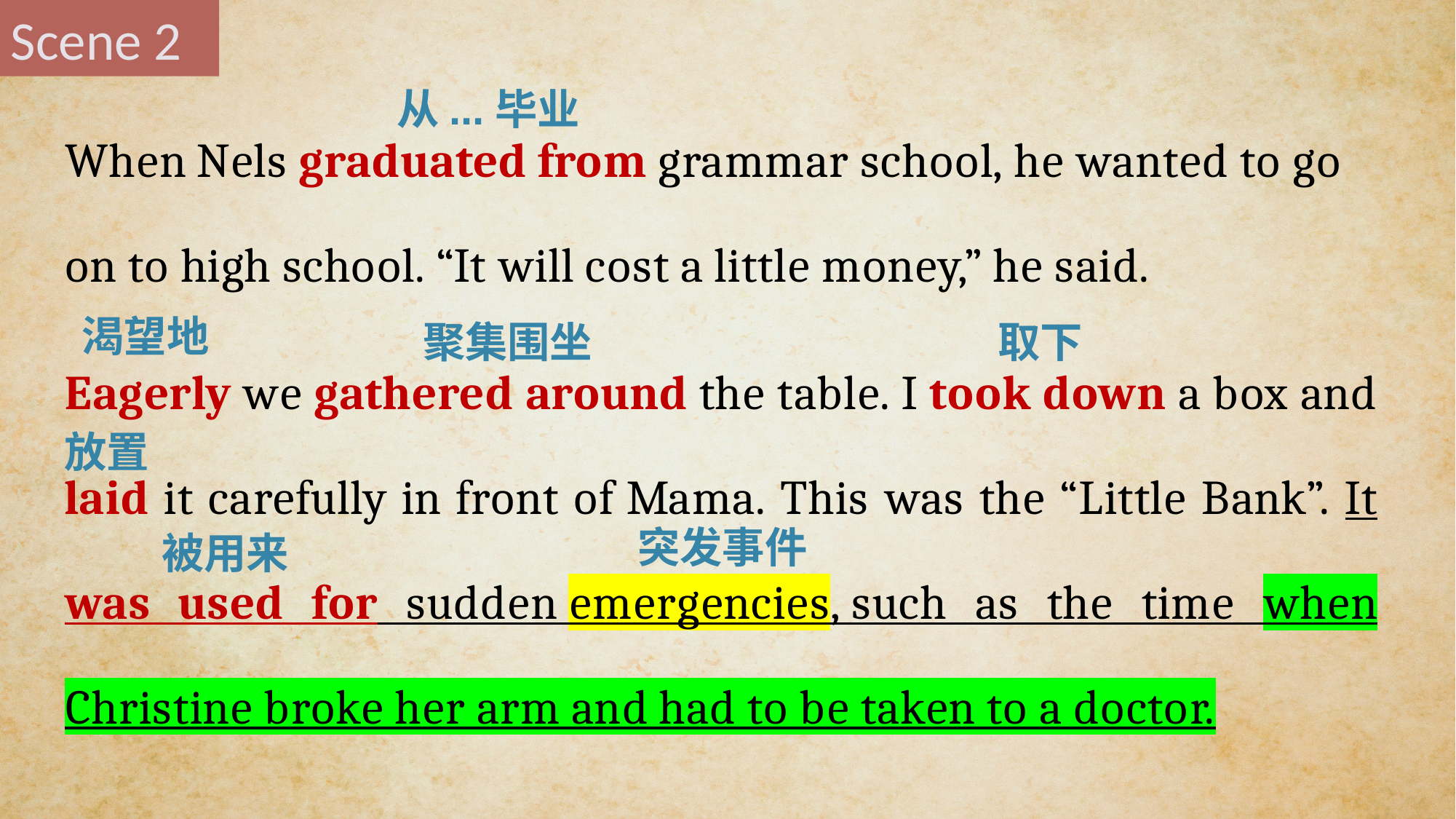

Scene 2
When Nels graduated from grammar school, he wanted to go on to high school. “It will cost a little money,” he said.
Eagerly we gathered around the table. I took down a box and laid it carefully in front of Mama. This was the “Little Bank”. It was used for sudden emergencies, such as the time when Christine broke her arm and had to be taken to a doctor.
从...毕业
渴望地
聚集围坐
取下
放置
突发事件
被用来